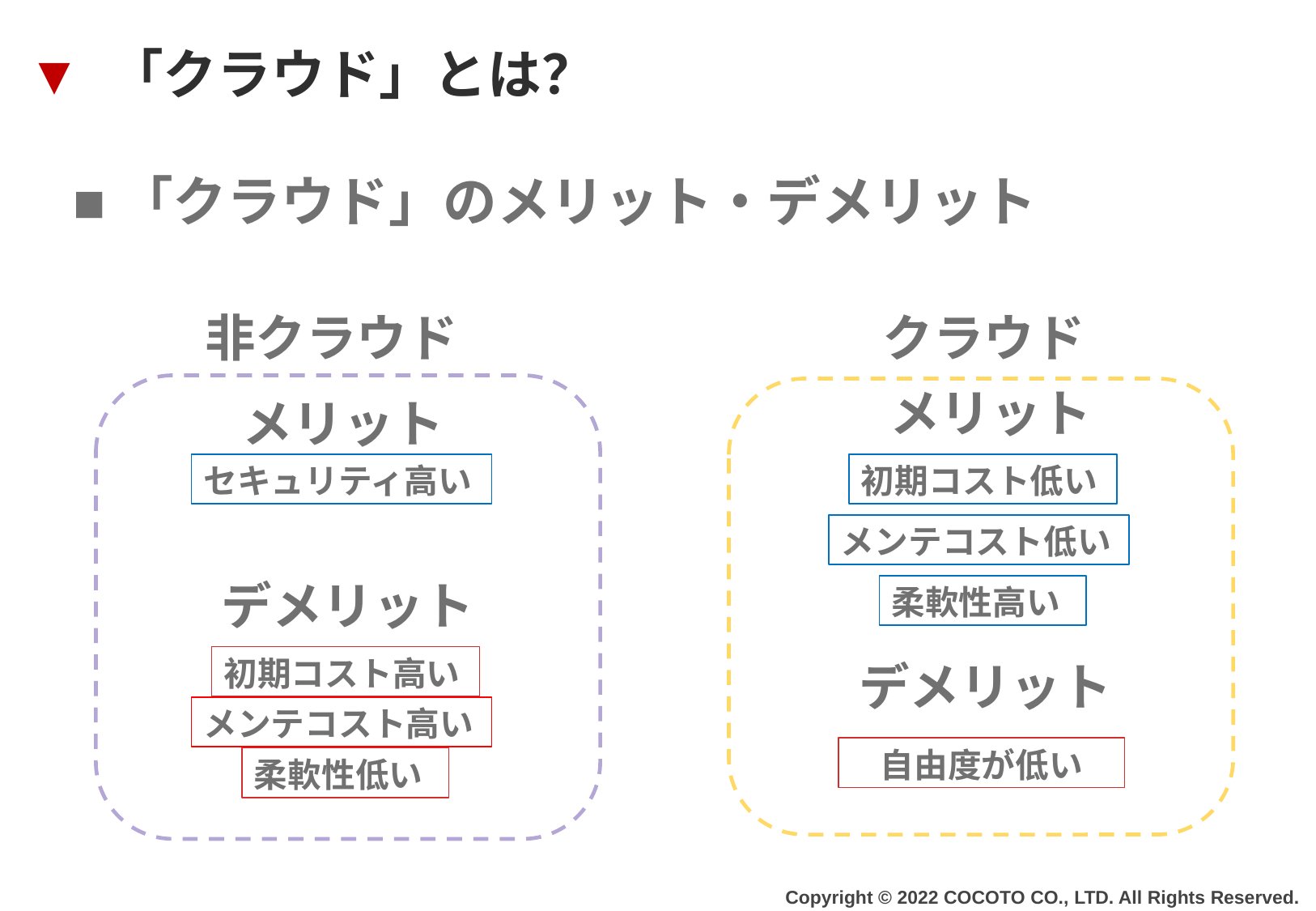

▼ 「クラウド」とは？
■「クラウド」のメリット・デメリット

非クラウド
クラウド

メリット

メリット
セキュリティ高い
初期コスト低い
メンテコスト低い

デメリット
柔軟性高い
初期コスト高い
デメリット
メンテコスト高い
自由度が低い
柔軟性低い
Copyright © 2022 COCOTO CO., LTD. All Rights Reserved.